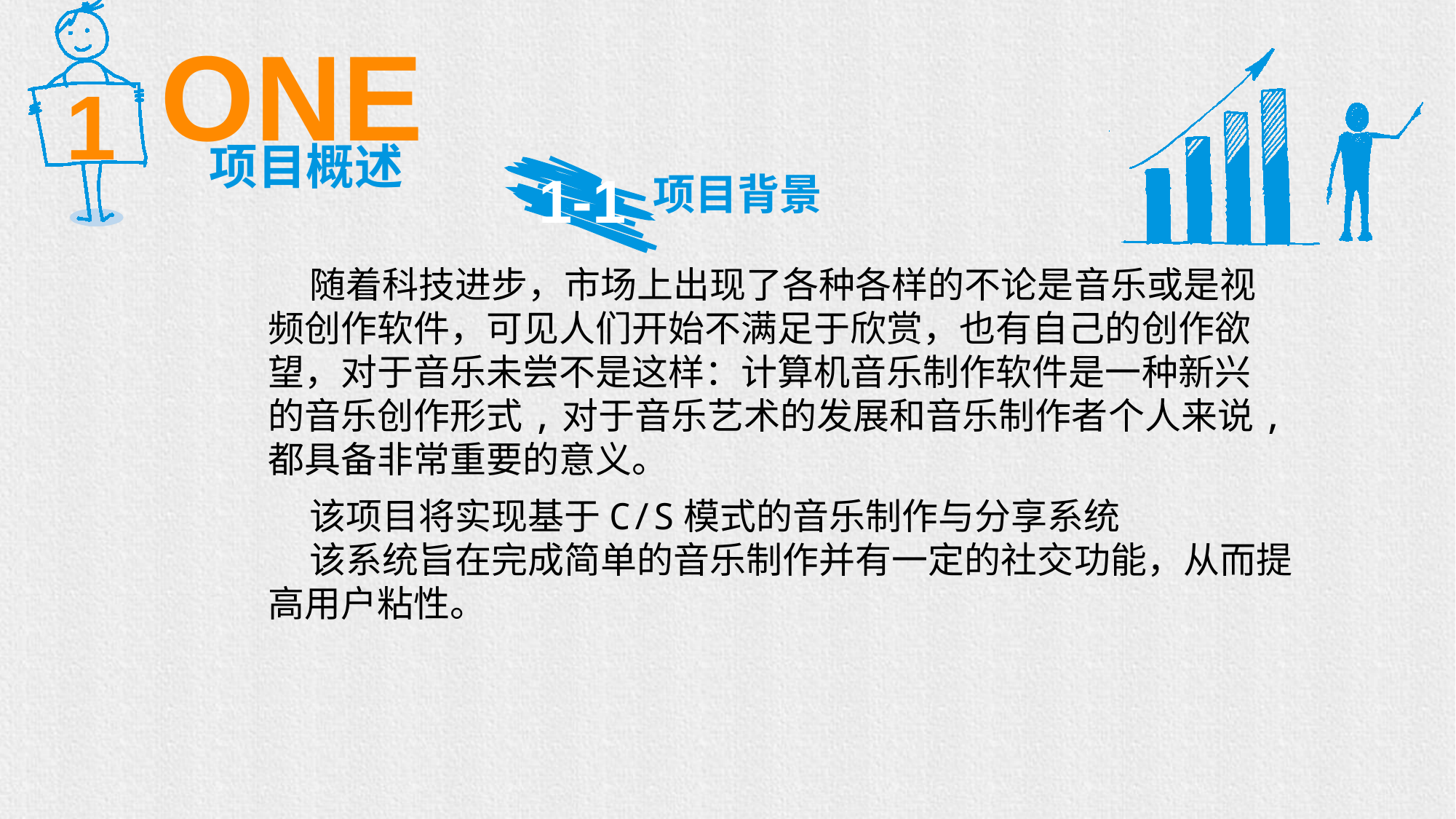

ONE

1
项目概述

1-1
项目背景
    随着科技进步，市场上出现了各种各样的不论是音乐或是视频创作软件，可见人们开始不满足于欣赏，也有自己的创作欲望，对于音乐未尝不是这样：计算机音乐制作软件是一种新兴的音乐创作形式,对于音乐艺术的发展和音乐制作者个人来说,都具备非常重要的意义。
    该项目将实现基于C/S模式的音乐制作与分享系统
    该系统旨在完成简单的音乐制作并有一定的社交功能，从而提高用户粘性。